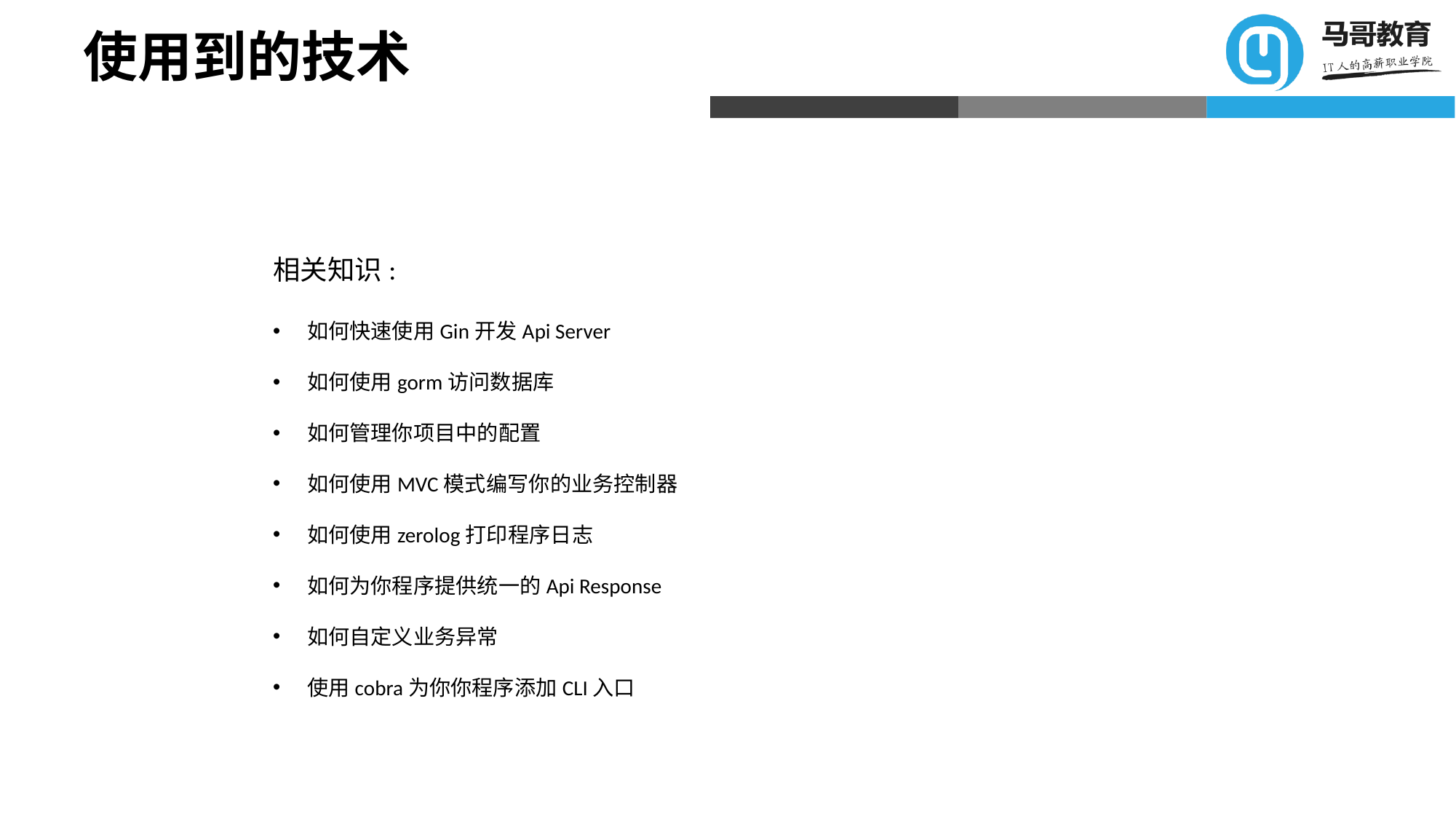

# 使用到的技术
相关知识:

如何快速使用Gin开发Api Server

如何使用gorm访问数据库

如何管理你项目中的配置

如何使用MVC模式编写你的业务控制器

如何使用zerolog打印程序日志

如何为你程序提供统一的Api Response

如何自定义业务异常

使用cobra为你你程序添加CLI入口